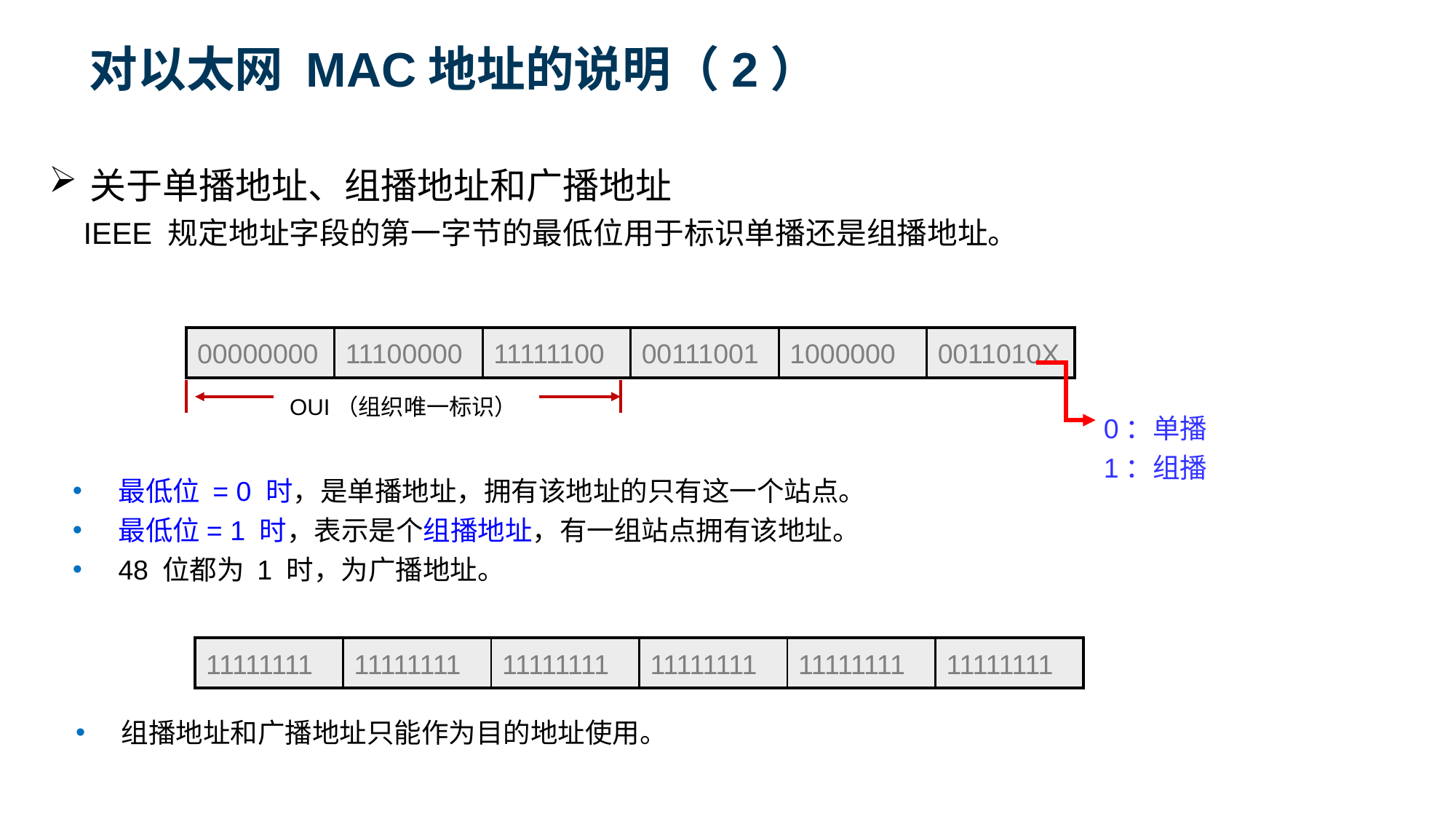

对以太网 MAC地址的说明（2）
关于单播地址、组播地址和广播地址
    IEEE 规定地址字段的第一字节的最低位用于标识单播还是组播地址。
| 00000000 | 11100000 | 11111100 | 00111001 | 1000000 | 0011010X |
| --- | --- | --- | --- | --- | --- |
OUI（组织唯一标识）
0：单播
1：组播
最低位 = 0 时，是单播地址，拥有该地址的只有这一个站点。
最低位= 1 时，表示是个组播地址，有一组站点拥有该地址。
48 位都为 1 时，为广播地址。
| 11111111 | 11111111 | 11111111 | 11111111 | 11111111 | 11111111 |
| --- | --- | --- | --- | --- | --- |
组播地址和广播地址只能作为目的地址使用。